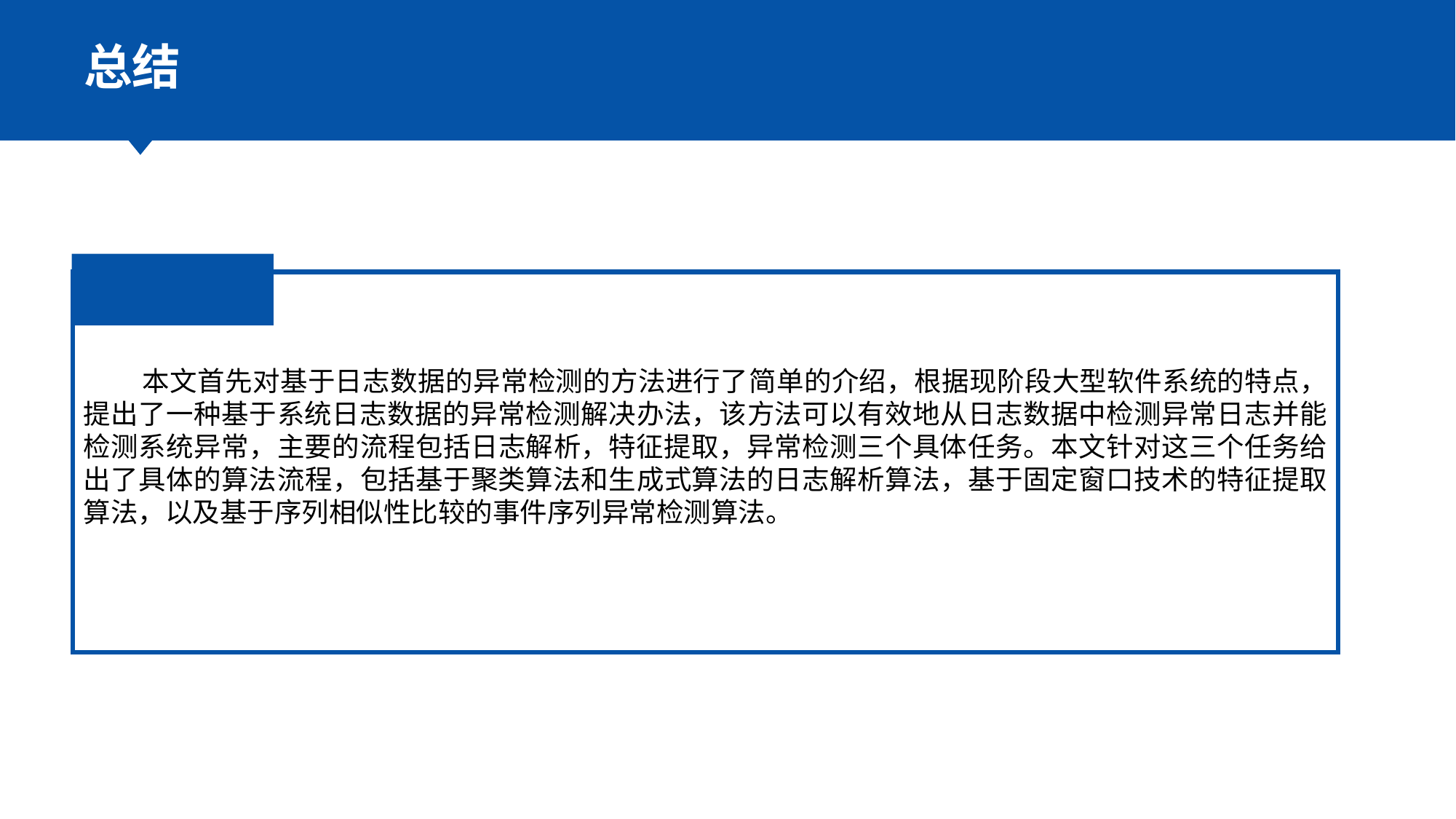

总结

        本文首先对基于日志数据的异常检测的方法进行了简单的介绍，根据现阶段大型软件系统的特点，提出了一种基于系统日志数据的异常检测解决办法，该方法可以有效地从日志数据中检测异常日志并能检测系统异常，主要的流程包括日志解析，特征提取，异常检测三个具体任务。本文针对这三个任务给出了具体的算法流程，包括基于聚类算法和生成式算法的日志解析算法，基于固定窗口技术的特征提取算法，以及基于序列相似性比较的事件序列异常检测算法。